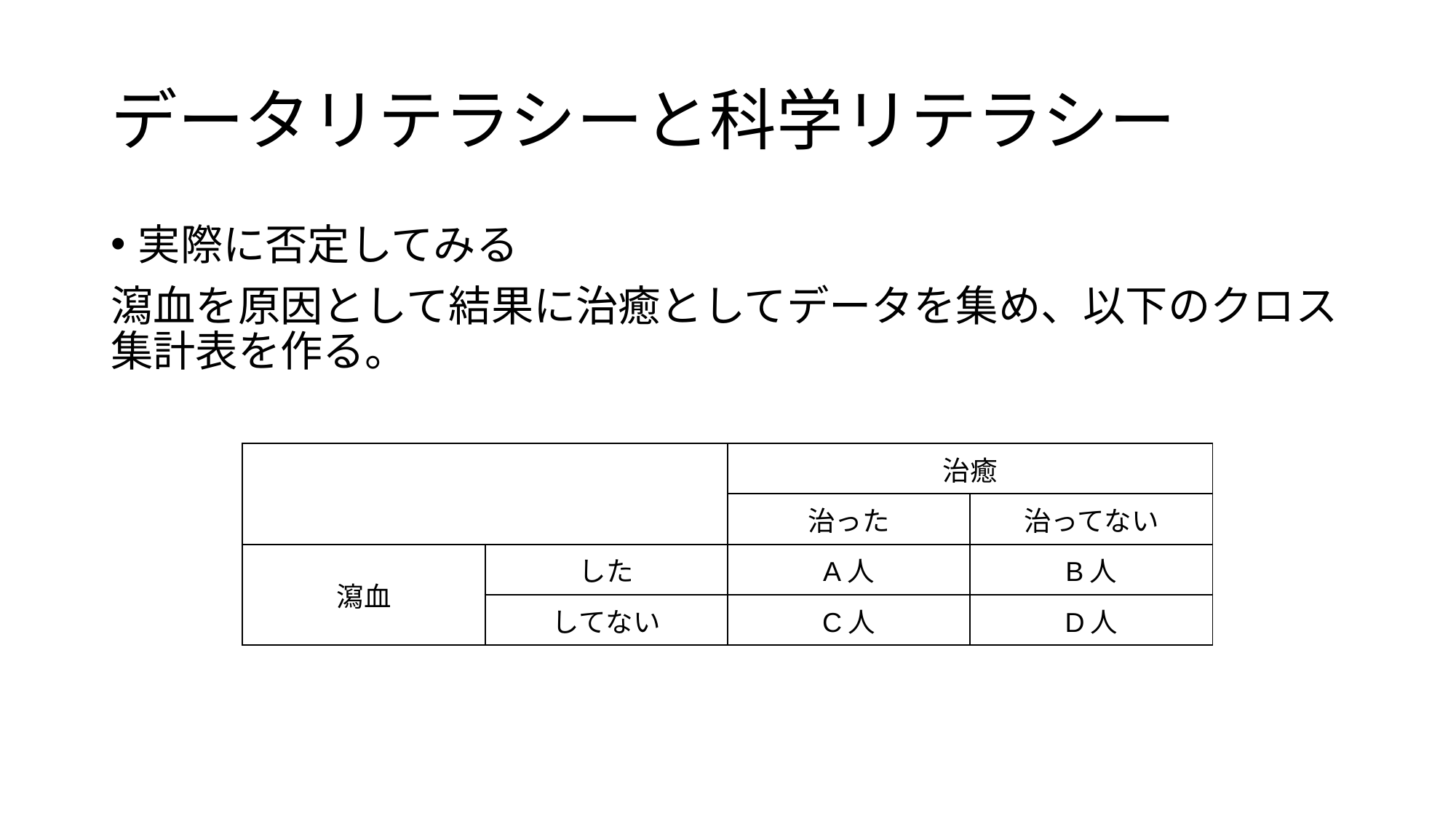

# データリテラシーと科学リテラシー
実際に否定してみる
瀉血を原因として結果に治癒としてデータを集め、以下のクロス集計表を作る。

|  |  | 治癒 |  |
| --- | --- | --- | --- |
|  |  | 治った | 治ってない |
| 瀉血 | した | A人 | B人 |
|  | してない | C人 | D人 |